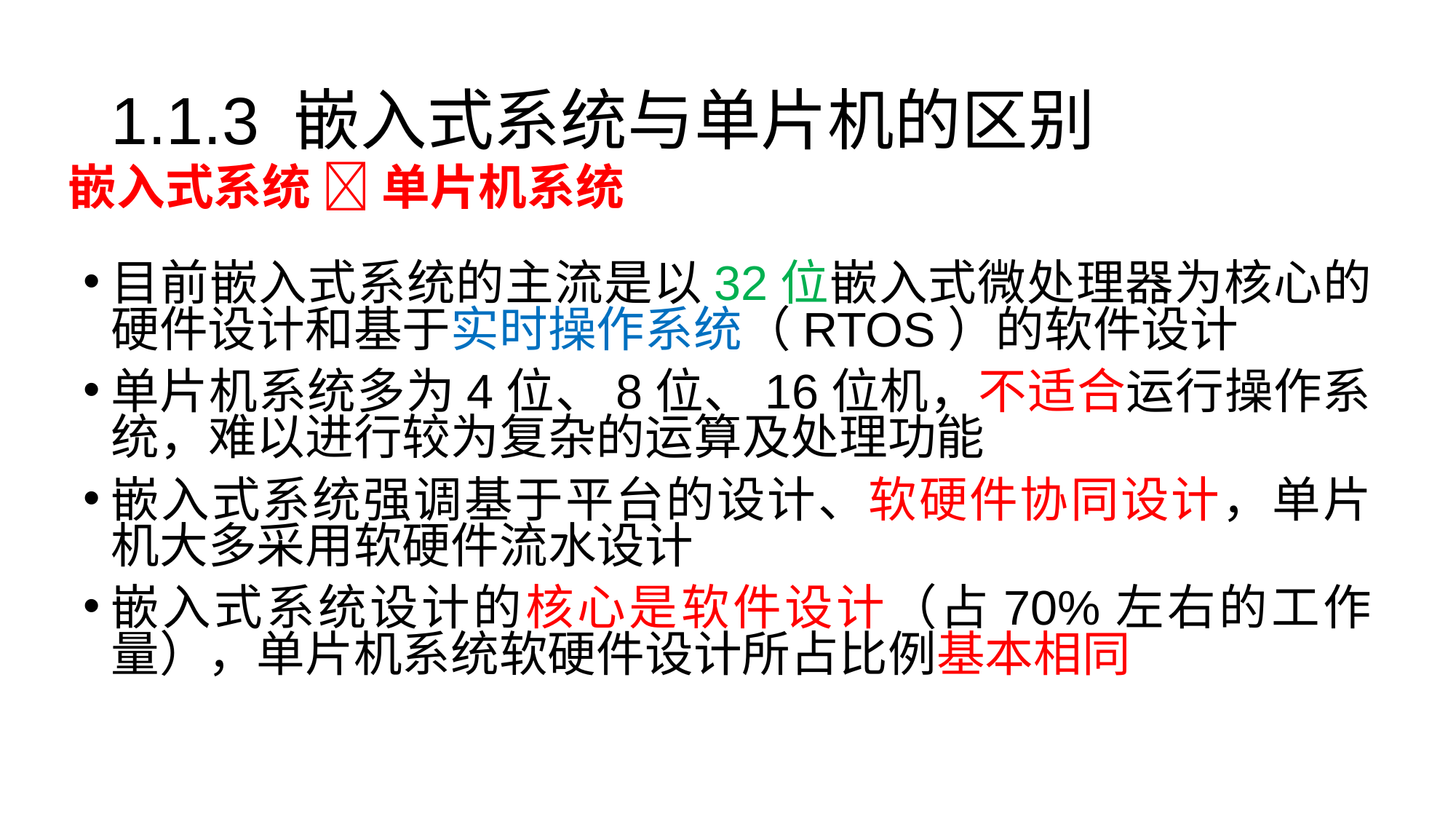

# 1.1.3 嵌入式系统与单片机的区别
嵌入式系统 ≠ 单片机系统
目前嵌入式系统的主流是以32位嵌入式微处理器为核心的硬件设计和基于实时操作系统（RTOS）的软件设计
单片机系统多为4位、8位、16位机，不适合运行操作系统，难以进行较为复杂的运算及处理功能
嵌入式系统强调基于平台的设计、软硬件协同设计，单片机大多采用软硬件流水设计
嵌入式系统设计的核心是软件设计（占70%左右的工作量），单片机系统软硬件设计所占比例基本相同